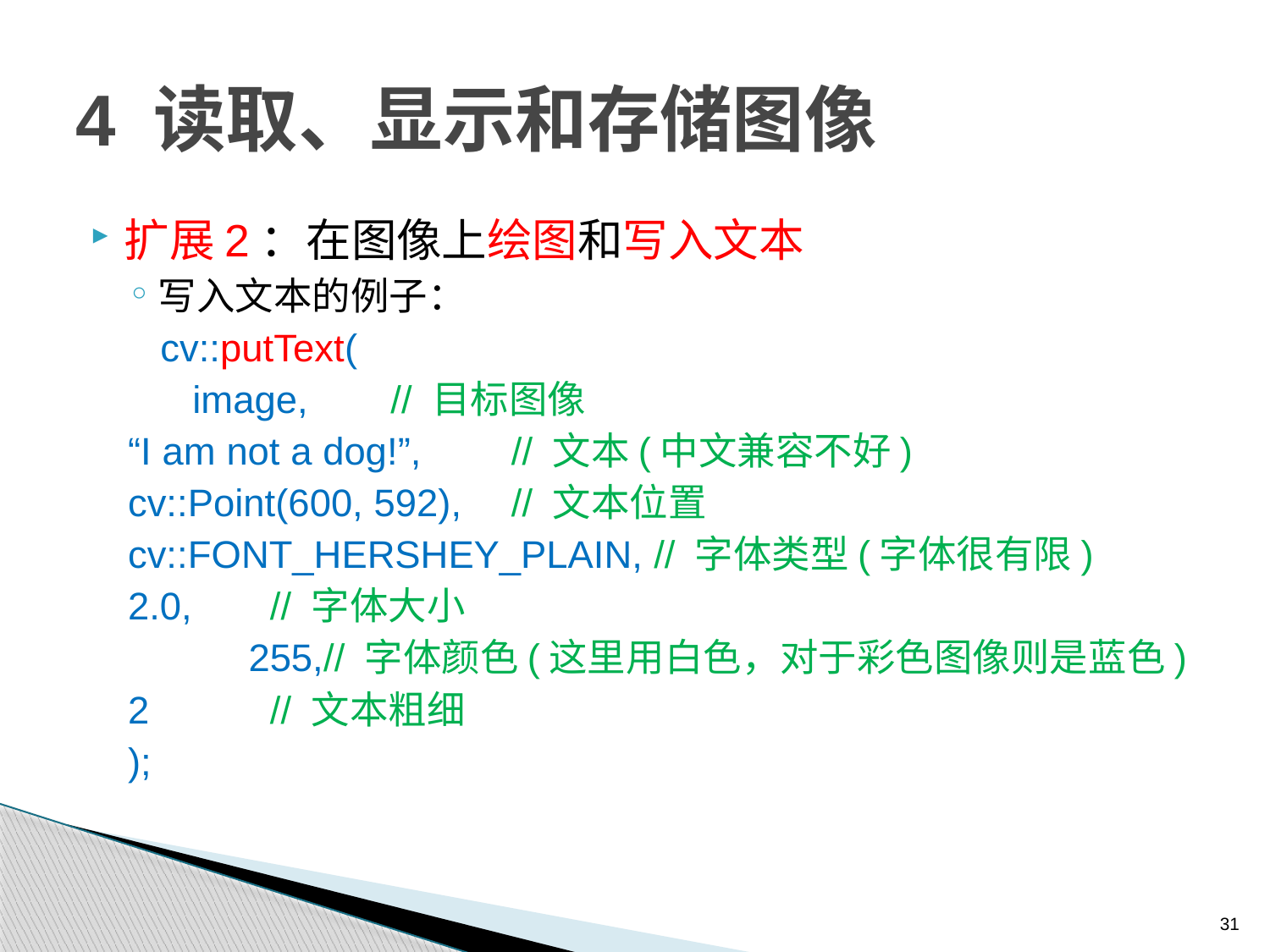

# 4 读取、显示和存储图像
扩展2：在图像上绘图和写入文本
写入文本的例子：
   cv::putText(
      image, 			  // 目标图像
	“I am not a dog!”,		  // 文本(中文兼容不好)
	cv::Point(600, 592),	  // 文本位置
	cv::FONT_HERSHEY_PLAIN, // 字体类型(字体很有限)
	2.0,				  // 字体大小
    	255,// 字体颜色(这里用白色，对于彩色图像则是蓝色)
	2				  // 文本粗细
);
31